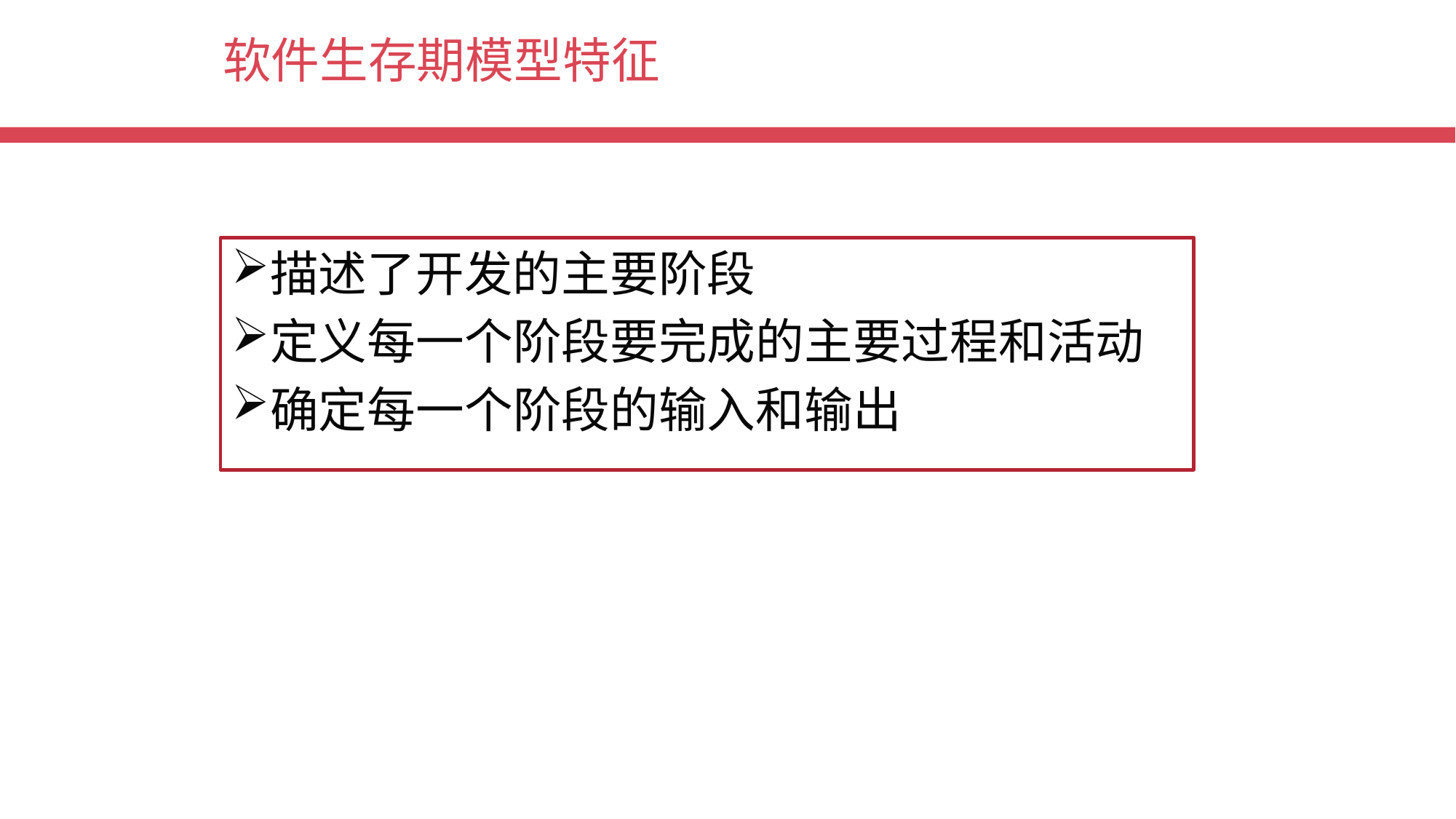

# 软件生存期模型特征
描述了开发的主要阶段
定义每一个阶段要完成的主要过程和活动
确定每一个阶段的输入和输出

63